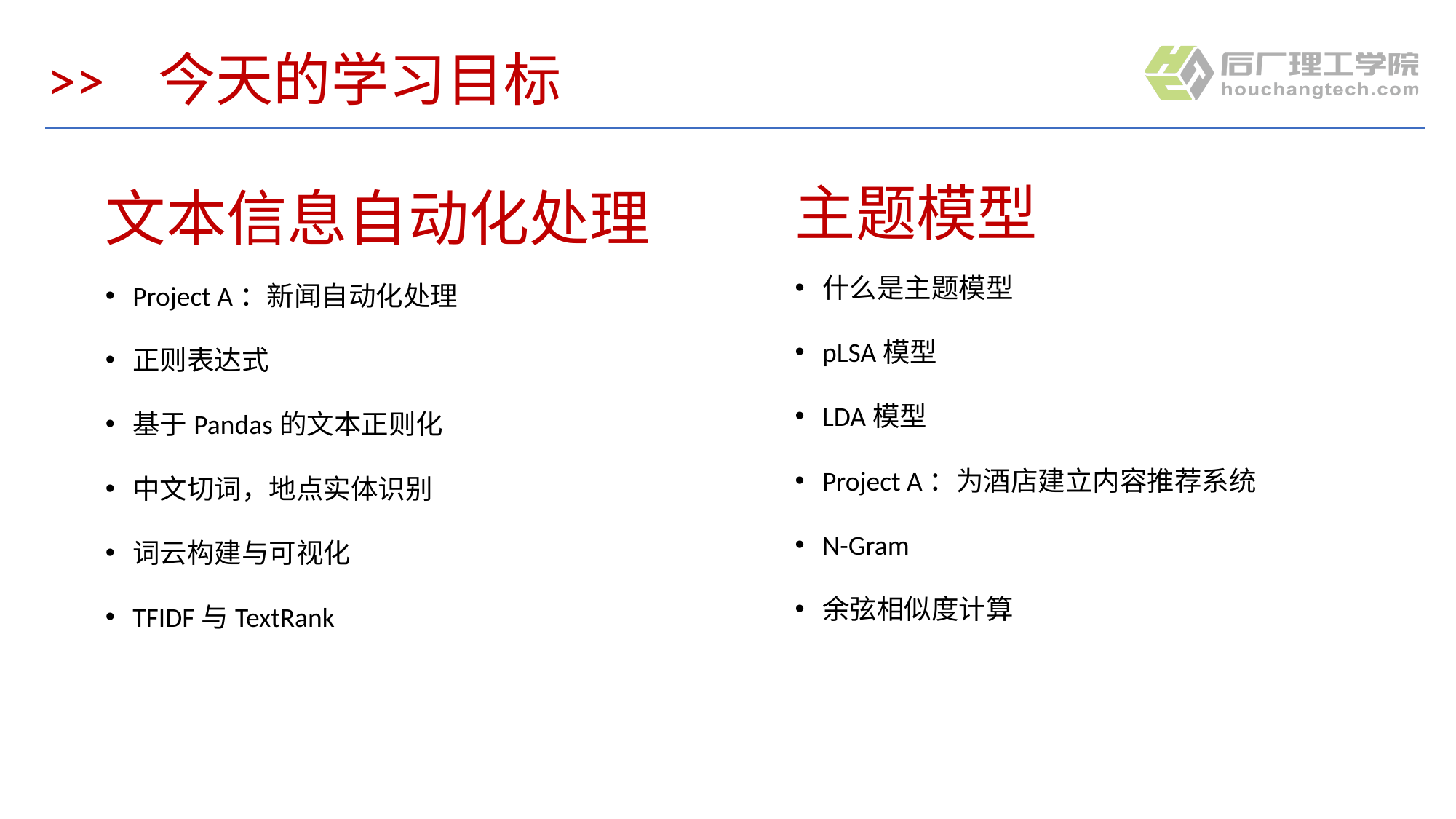

# >>   今天的学习目标
主题模型
文本信息自动化处理
什么是主题模型
pLSA模型
LDA模型
Project A：为酒店建立内容推荐系统
N-Gram
余弦相似度计算

Project A：新闻自动化处理
正则表达式
基于Pandas的文本正则化
中文切词，地点实体识别
词云构建与可视化
TFIDF与TextRank